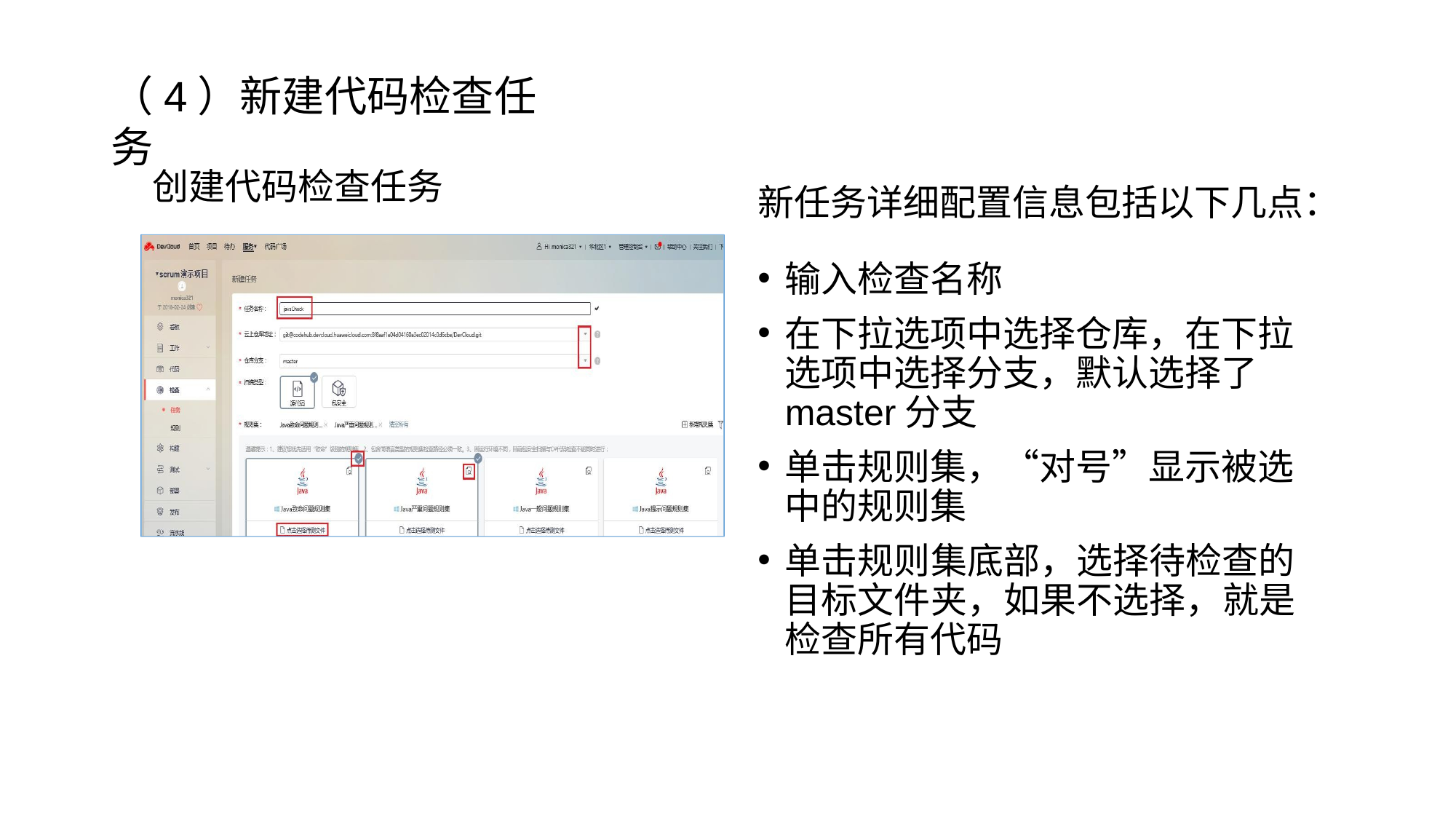

# （4）新建代码检查任务
创建代码检查任务
新任务详细配置信息包括以下几点：

输入检查名称
在下拉选项中选择仓库，在下拉 选项中选择分支，默认选择了 master分支
单击规则集，“对号”显示被选 中的规则集
单击规则集底部，选择待检查的 目标文件夹，如果不选择，就是 检查所有代码